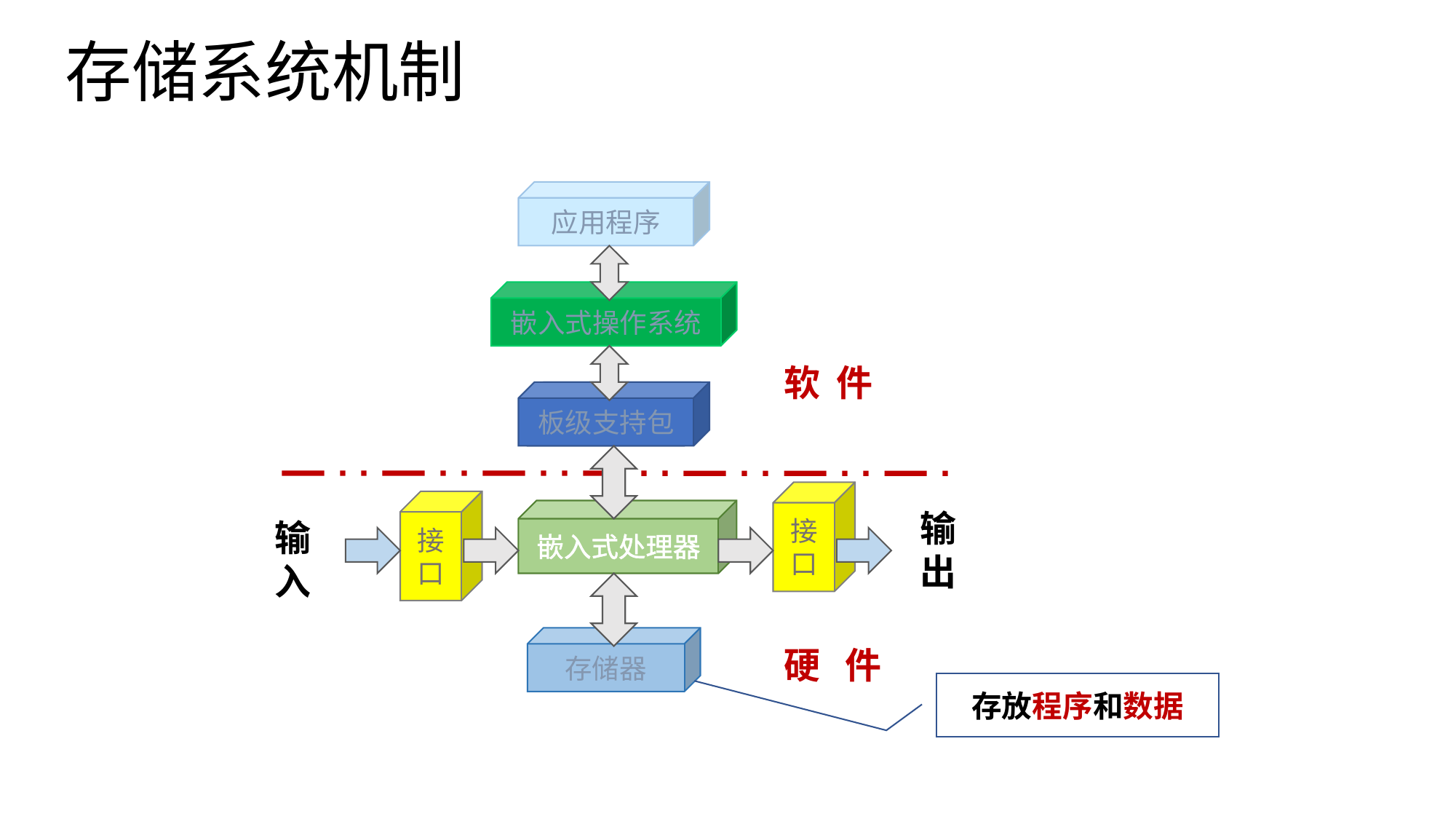

存储系统机制
应用程序

嵌入式操作系统

软  件
板级支持包
软件

接口
接口
嵌入式处理器
输出
输入

存储器
硬   件
存放程序和数据